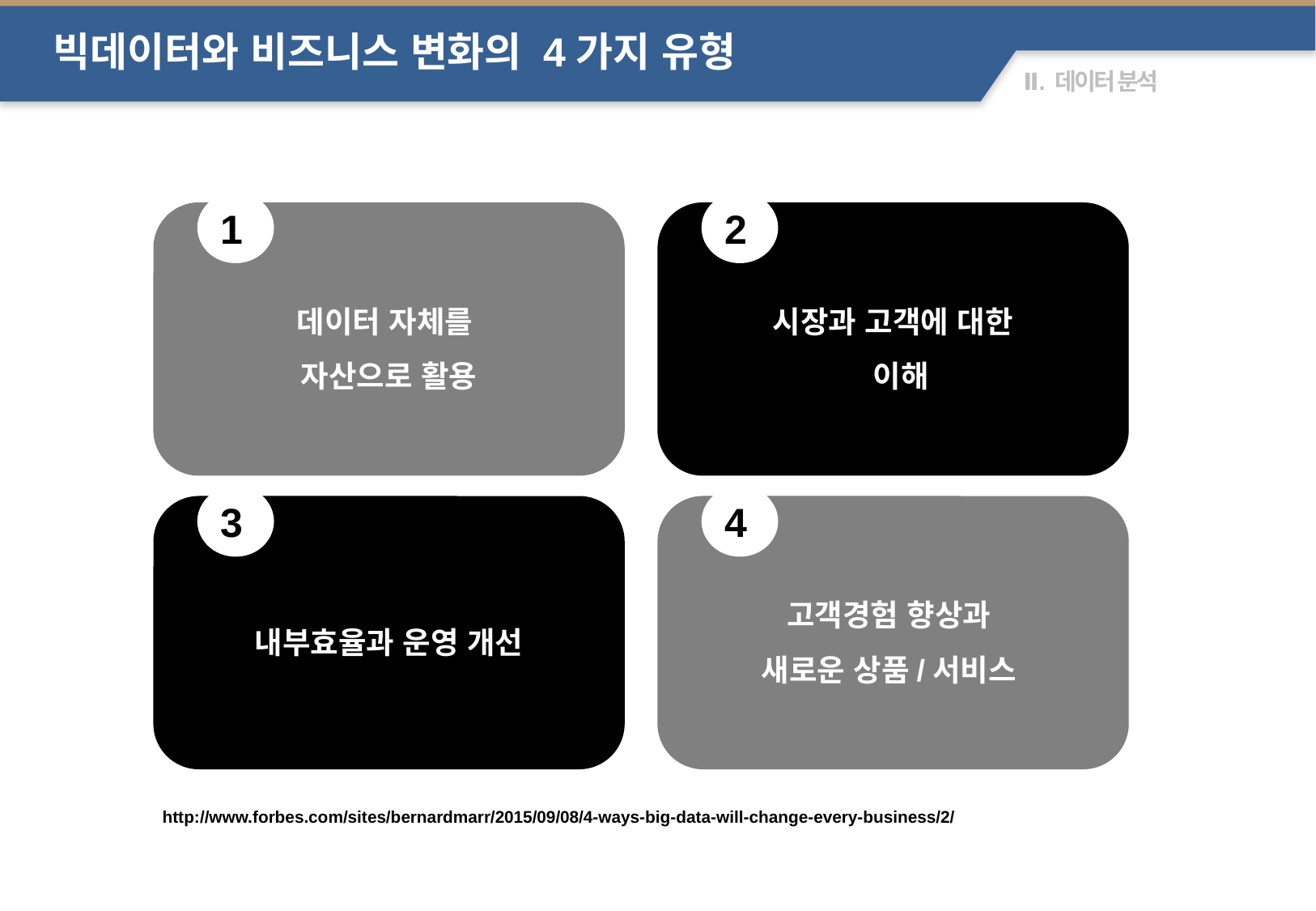

빅데이터와 비즈니스 변화의 4가지 유형
1
2
시장과 고객에 대한
 이해
데이터 자체를
자산으로 활용
3
4
내부효율과 운영 개선
고객경험 향상과
새로운 상품/서비스
http://www.forbes.com/sites/bernardmarr/2015/09/08/4-ways-big-data-will-change-every-business/2/